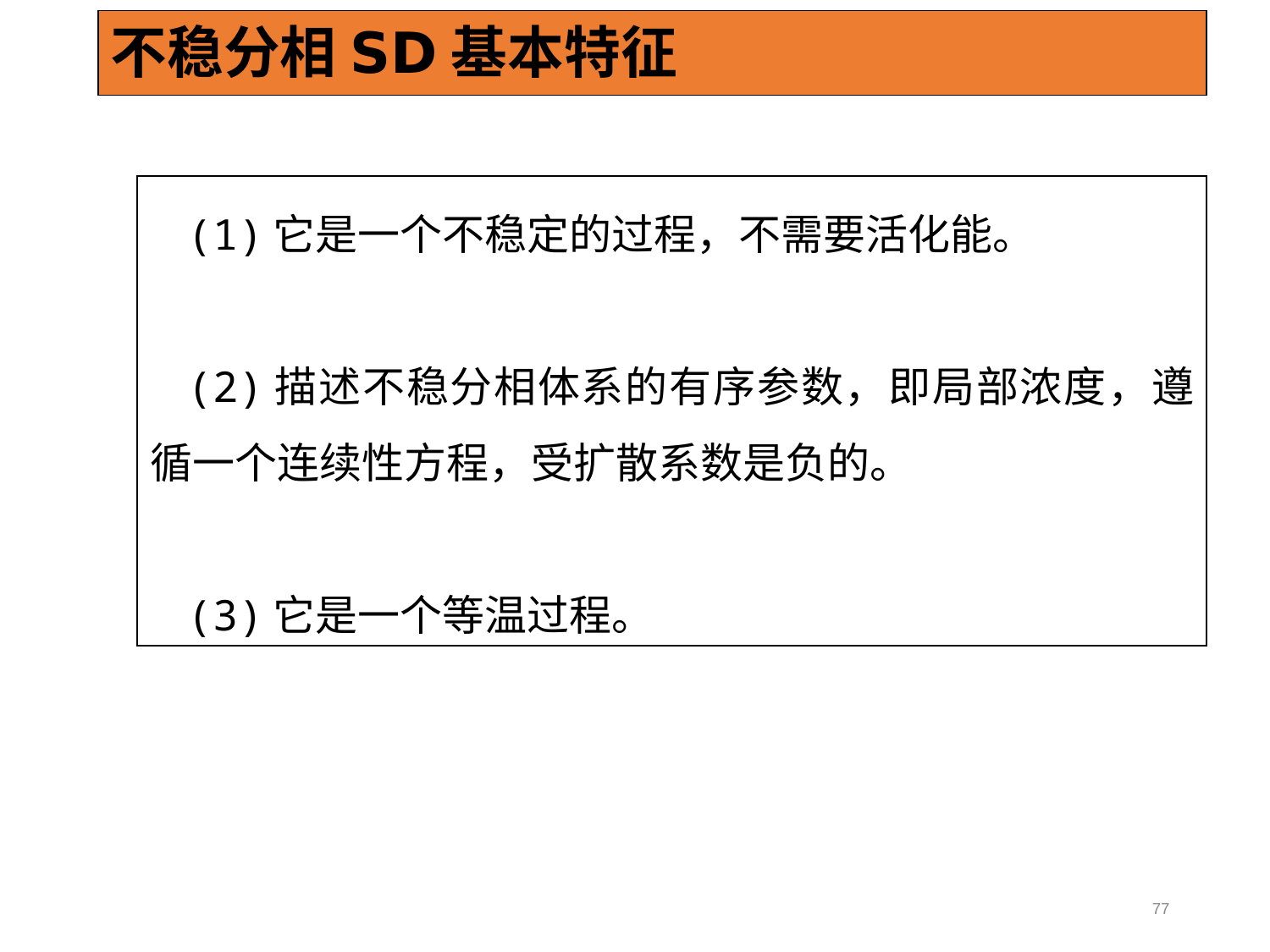

不稳分相SD基本特征
(1)它是一个不稳定的过程，不需要活化能。

(2)描述不稳分相体系的有序参数，即局部浓度，遵循一个连续性方程，受扩散系数是负的。

(3)它是一个等温过程。
77